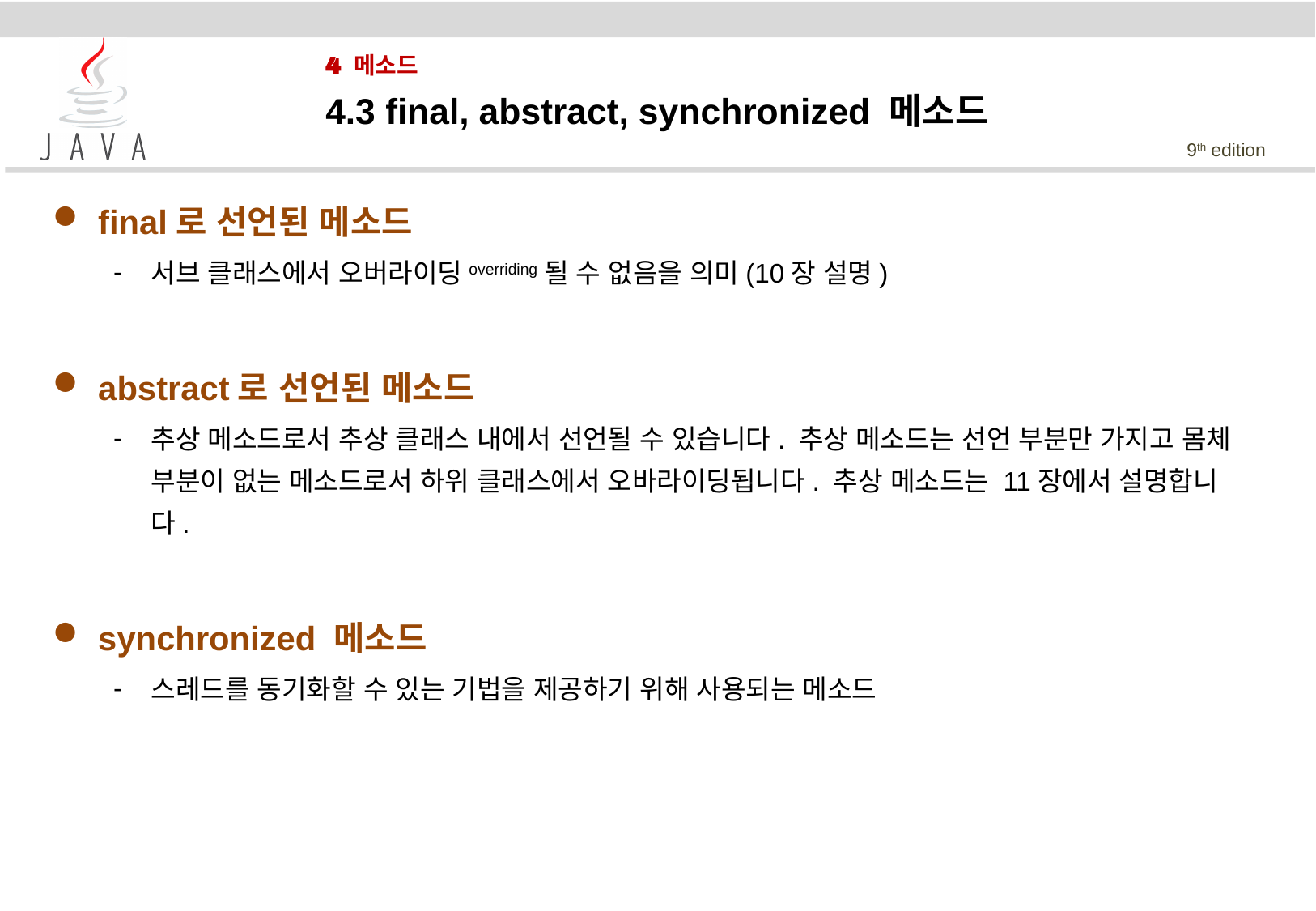

# 4 메소드
4.3 final, abstract, synchronized 메소드
final로 선언된 메소드
서브 클래스에서 오버라이딩overriding될 수 없음을 의미(10장 설명)

abstract로 선언된 메소드
추상 메소드로서 추상 클래스 내에서 선언될 수 있습니다. 추상 메소드는 선언 부분만 가지고 몸체 부분이 없는 메소드로서 하위 클래스에서 오바라이딩됩니다. 추상 메소드는 11장에서 설명합니다.

synchronized 메소드
스레드를 동기화할 수 있는 기법을 제공하기 위해 사용되는 메소드